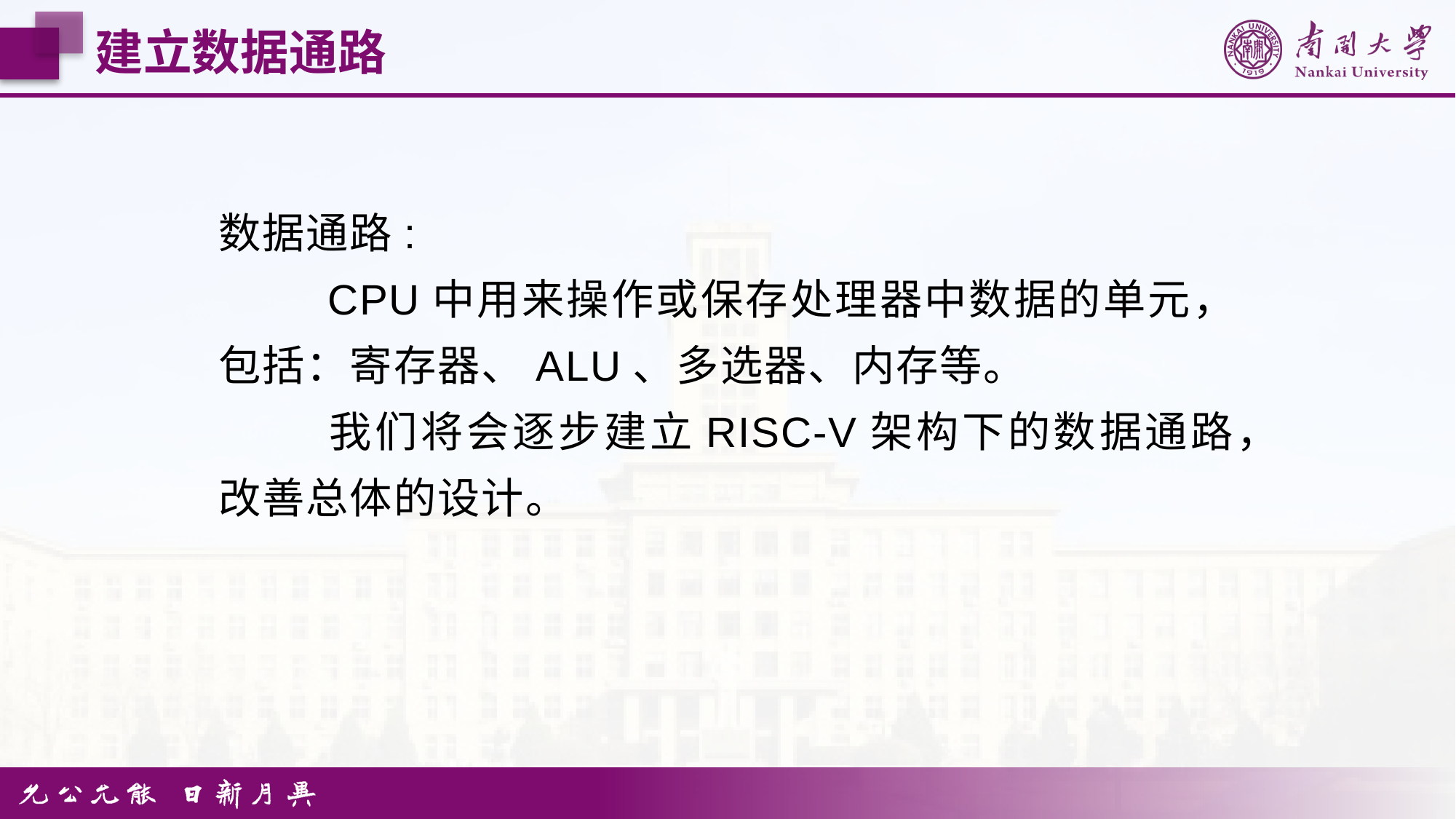

建立数据通路
数据通路:
	CPU中用来操作或保存处理器中数据的单元，包括：寄存器、ALU、多选器、内存等。
	我们将会逐步建立RISC-V架构下的数据通路，改善总体的设计。